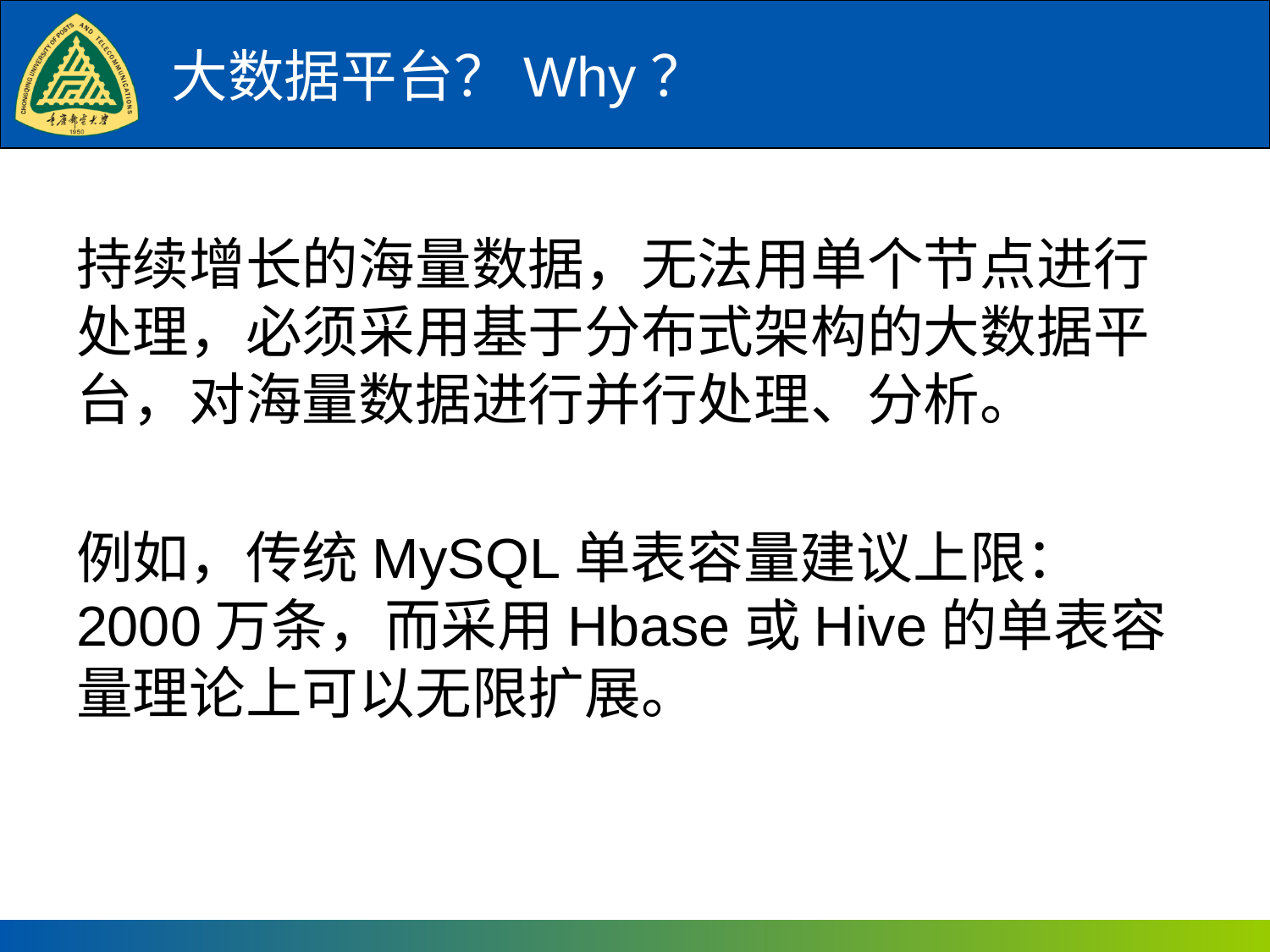

# 大数据平台？Why？
持续增长的海量数据，无法用单个节点进行处理，必须采用基于分布式架构的大数据平台，对海量数据进行并行处理、分析。

例如，传统MySQL单表容量建议上限：2000万条，而采用Hbase或Hive的单表容量理论上可以无限扩展。